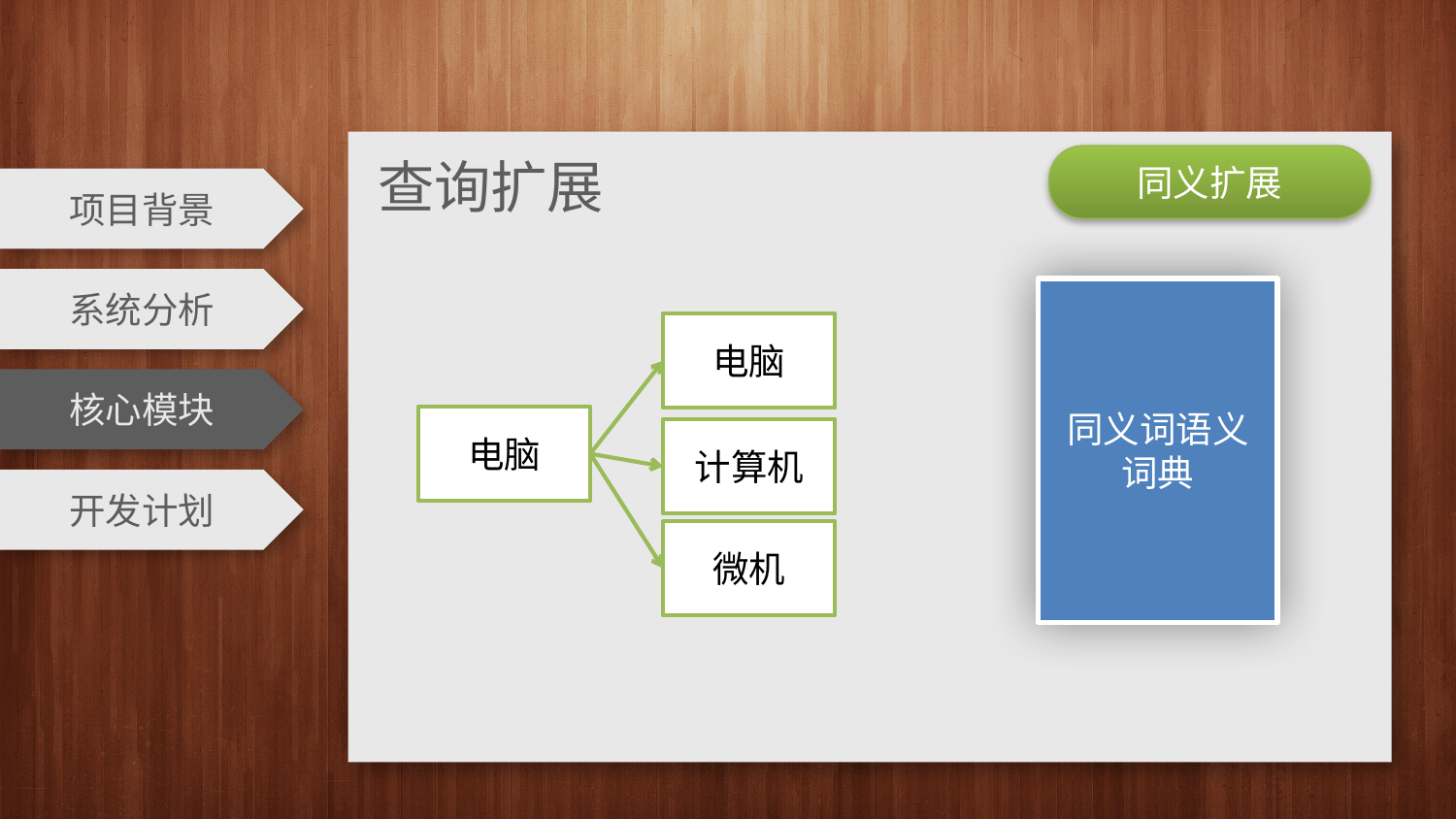

查询扩展
同义扩展
项目背景
系统分析
同义词语义词典
电脑
核心模块
电脑
计算机
开发计划
微机